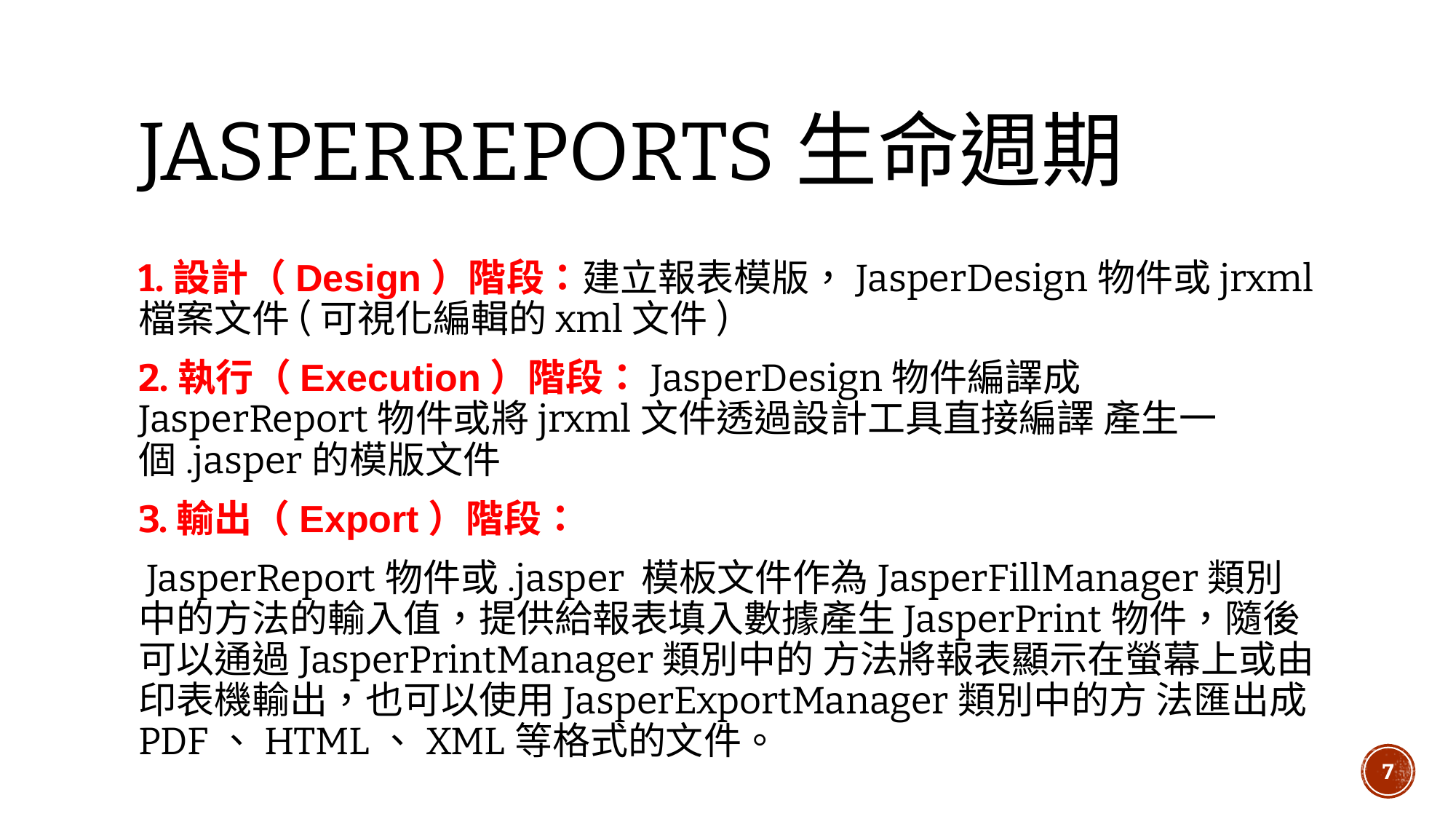

# JasperReports生命週期
1.設計（Design）階段：建立報表模版，JasperDesign物件或jrxml檔案文件(可視化編輯的xml文件)
2.執行（Execution）階段：JasperDesign物件編譯成JasperReport物件或將jrxml文件透過設計工具直接編譯 產生一個.jasper的模版文件
3.輸出（Export）階段：
 JasperReport物件或.jasper 模板文件作為JasperFillManager類別中的方法的輸入值，提供給報表填入數據產生JasperPrint物件，隨後可以通過JasperPrintManager類別中的 方法將報表顯示在螢幕上或由印表機輸出，也可以使用JasperExportManager類別中的方 法匯出成PDF、HTML、XML等格式的文件。
7